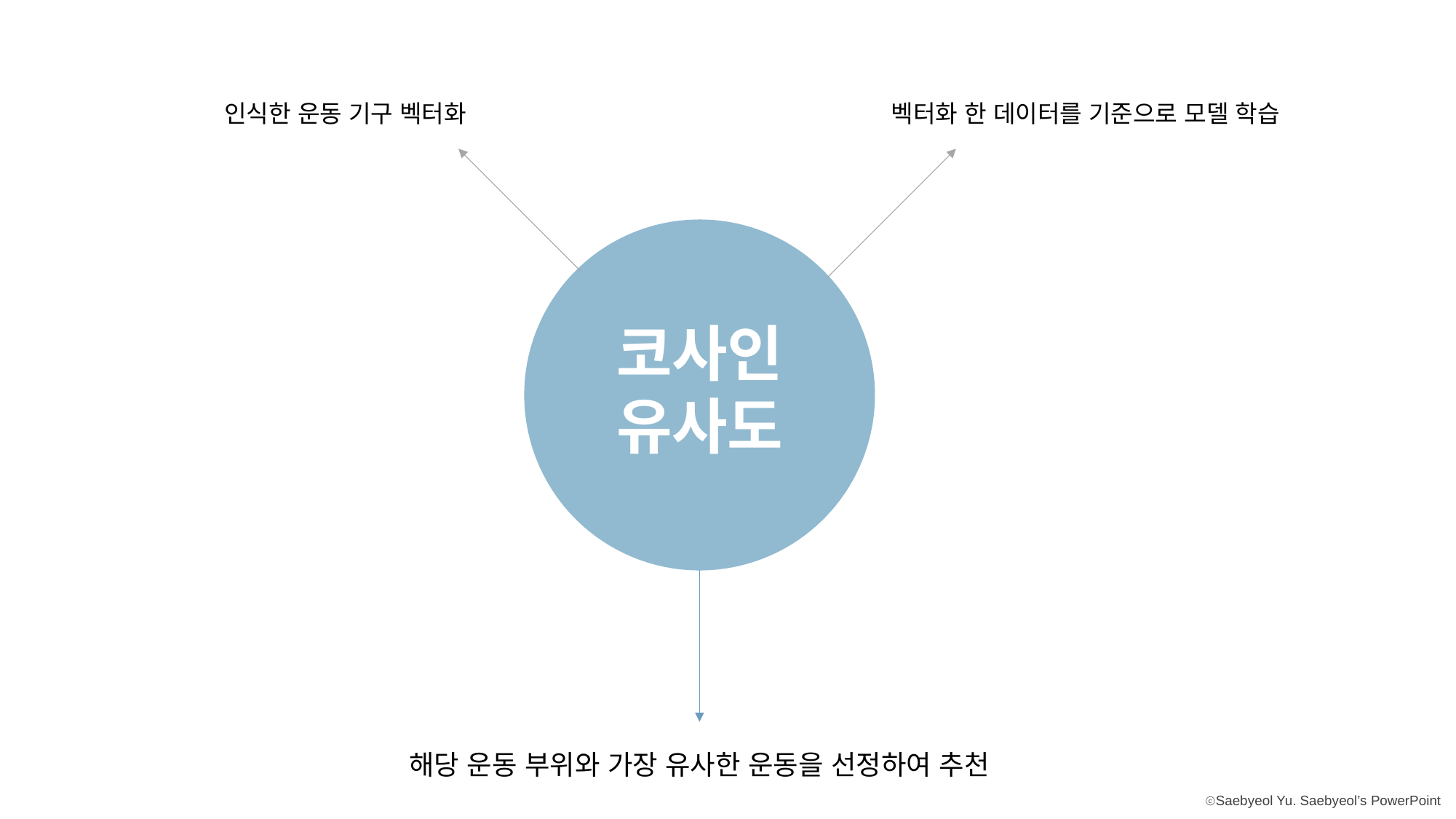

인식한 운동 기구 벡터화
벡터화 한 데이터를 기준으로 모델 학습

코사인
유사도
해당 운동 부위와 가장 유사한 운동을 선정하여 추천